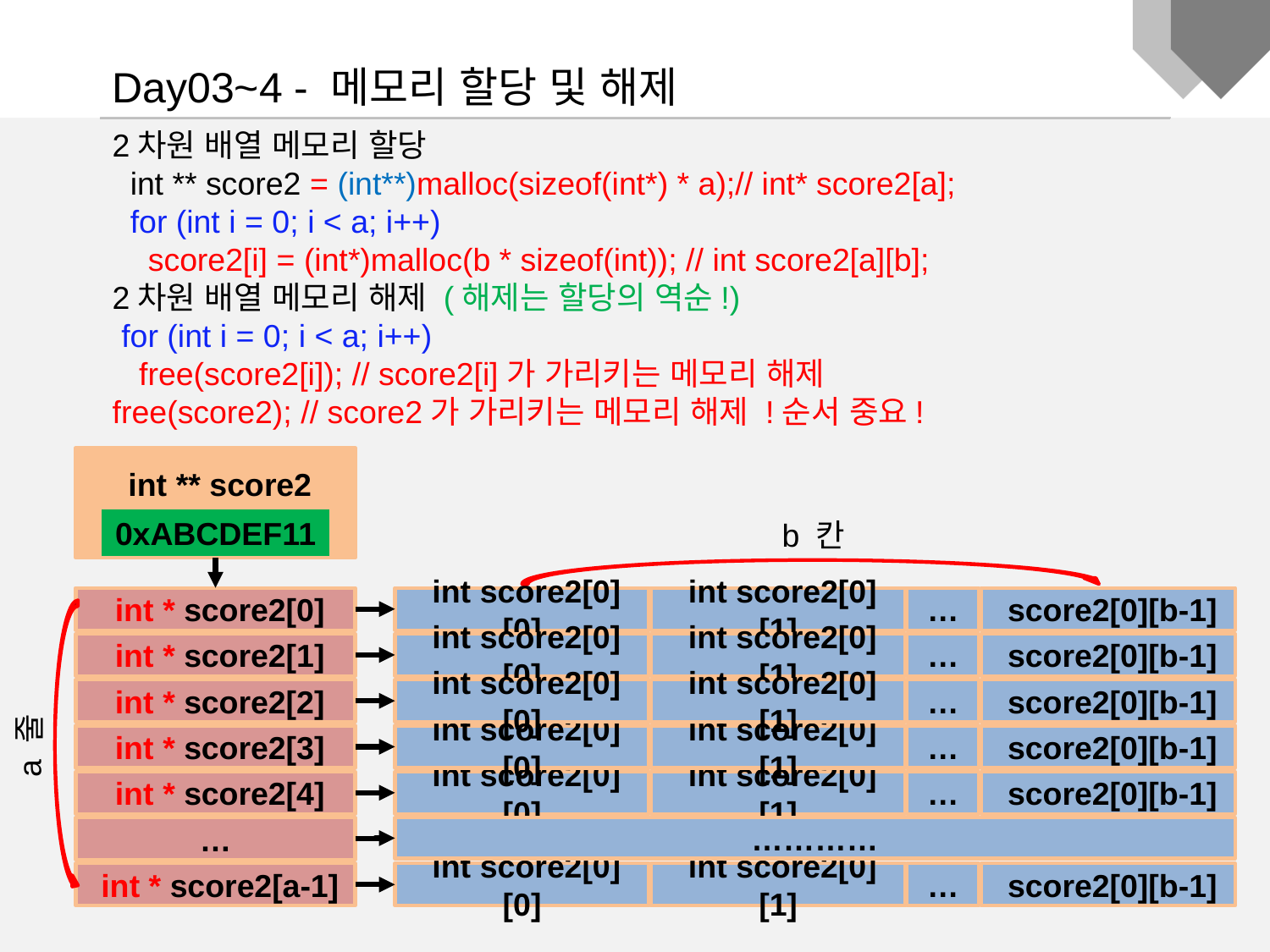

Day03~4 - 메모리 할당 및 해제
2차원 배열 메모리 할당
  int ** score2 = (int**)malloc(sizeof(int*) * a);// int* score2[a];
  for (int i = 0; i < a; i++)
    score2[i] = (int*)malloc(b * sizeof(int)); // int score2[a][b];
2차원 배열 메모리 해제 (해제는 할당의 역순!)
 for (int i = 0; i < a; i++)
   free(score2[i]); // score2[i]가 가리키는 메모리 해제
free(score2); // score2가 가리키는 메모리 해제 !순서 중요!
 int ** score2

0xABCDEF11
b 칸

 int * score2[0]
 int score2[0][0]
 int score2[0][1]
…
 score2[0][b-1]
 int * score2[1]
 int score2[0][0]
 int score2[0][1]
…
 score2[0][b-1]
 int * score2[2]
 int score2[0][0]
 int score2[0][1]
…
 score2[0][b-1]
 int * score2[3]
 int score2[0][0]
 int score2[0][1]
…
 score2[0][b-1]
a 줄

 int * score2[4]
 int score2[0][0]
 int score2[0][1]
…
 score2[0][b-1]
…
…………
 int * score2[a-1]
 int score2[0][0]
 int score2[0][1]
…
 score2[0][b-1]